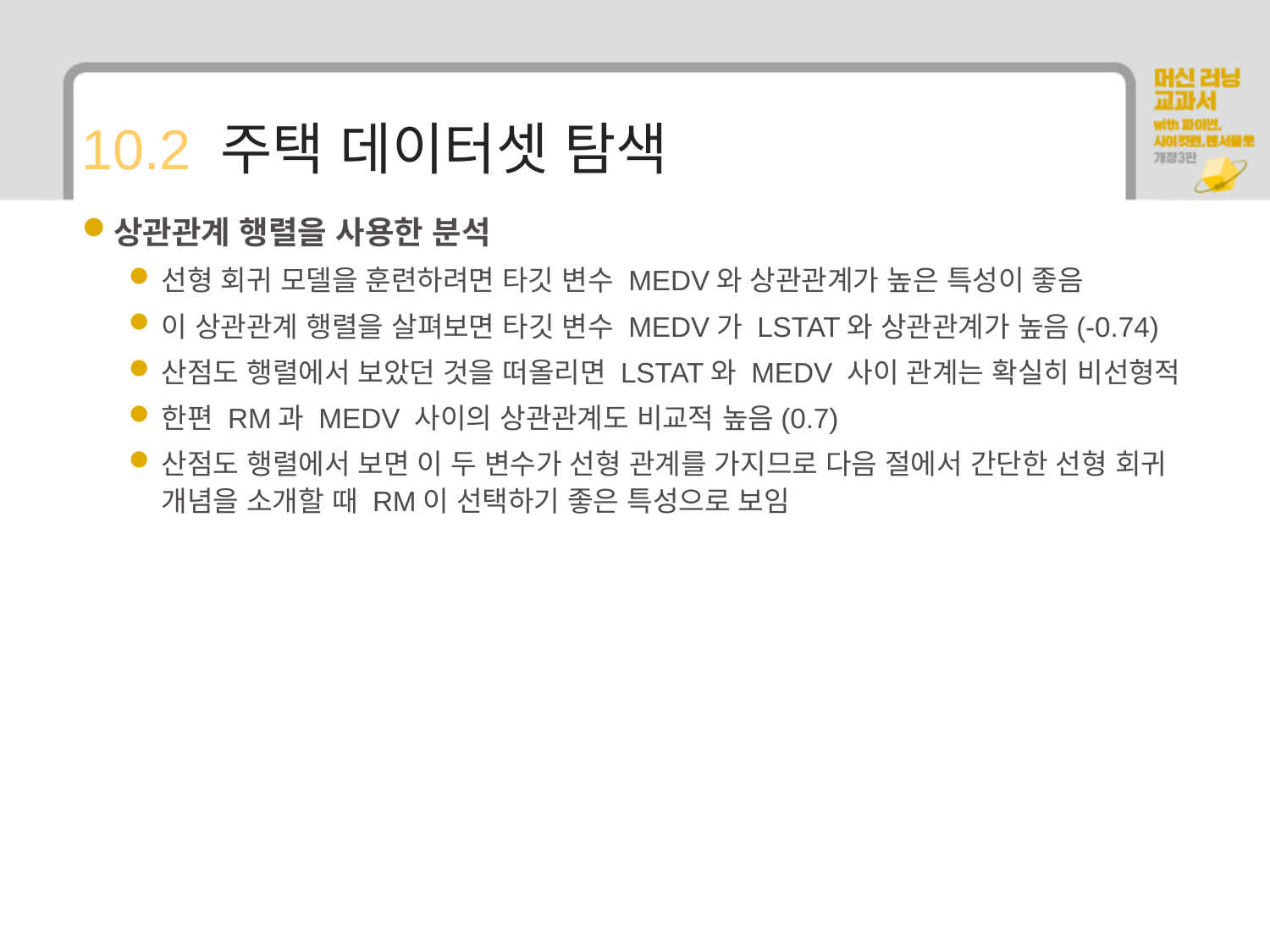

# 10.2 주택 데이터셋 탐색
상관관계 행렬을 사용한 분석
선형 회귀 모델을 훈련하려면 타깃 변수 MEDV와 상관관계가 높은 특성이 좋음
이 상관관계 행렬을 살펴보면 타깃 변수 MEDV가 LSTAT와 상관관계가 높음(-0.74)
산점도 행렬에서 보았던 것을 떠올리면 LSTAT와 MEDV 사이 관계는 확실히 비선형적
한편 RM과 MEDV 사이의 상관관계도 비교적 높음(0.7)
산점도 행렬에서 보면 이 두 변수가 선형 관계를 가지므로 다음 절에서 간단한 선형 회귀 개념을 소개할 때 RM이 선택하기 좋은 특성으로 보임